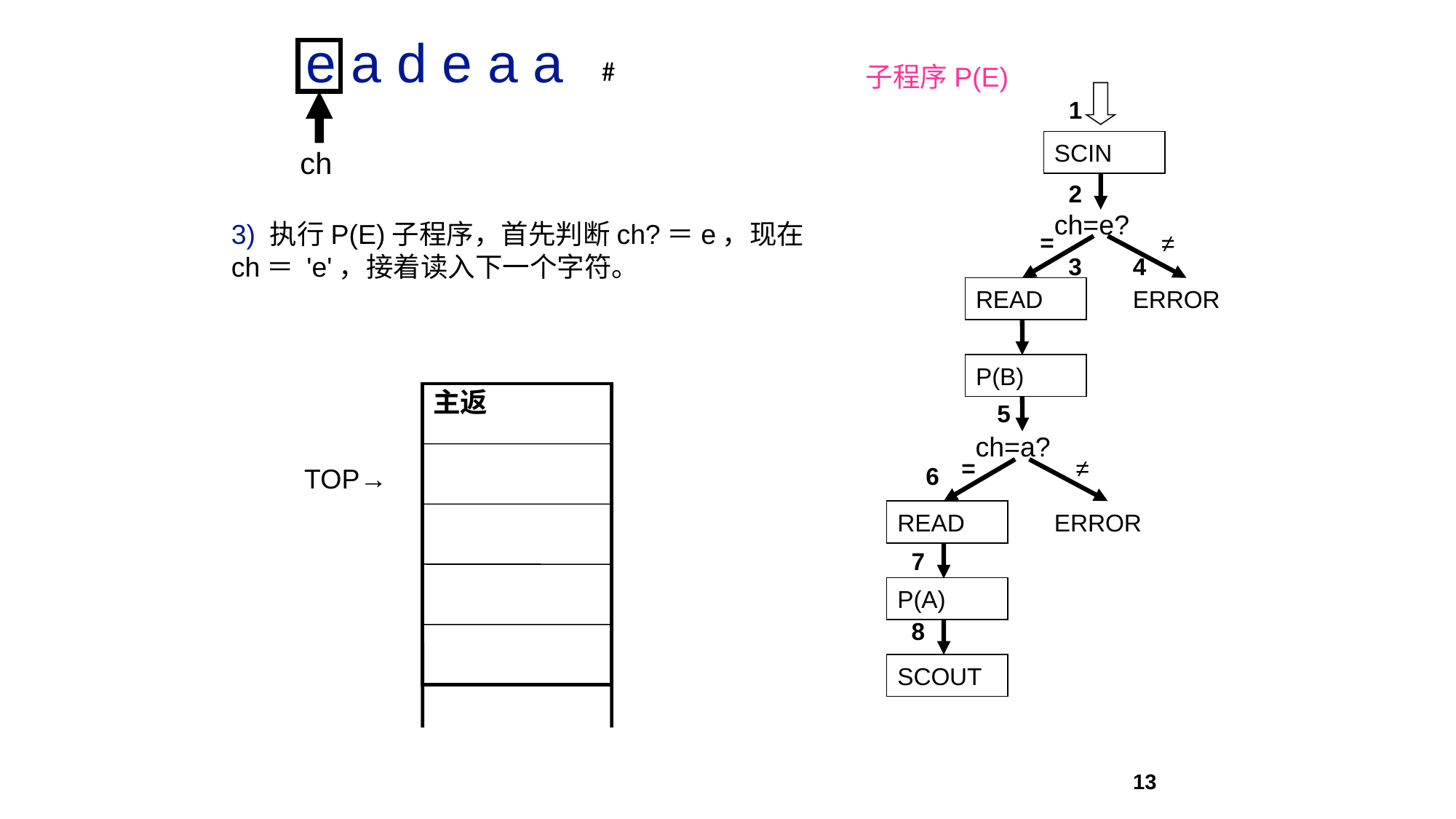

e a d e a a

ch
#
子程序P(E)

1
SCIN
2

ch=e?
=
≠

3
4
READ
ERROR

P(B)
5

ch=a?
=
≠
6

READ
ERROR
7

P(A)
8

SCOUT
3) 执行P(E)子程序，首先判断ch?＝e，现在ch＝ 'e'，接着读入下一个字符。
主返

TOP→

13